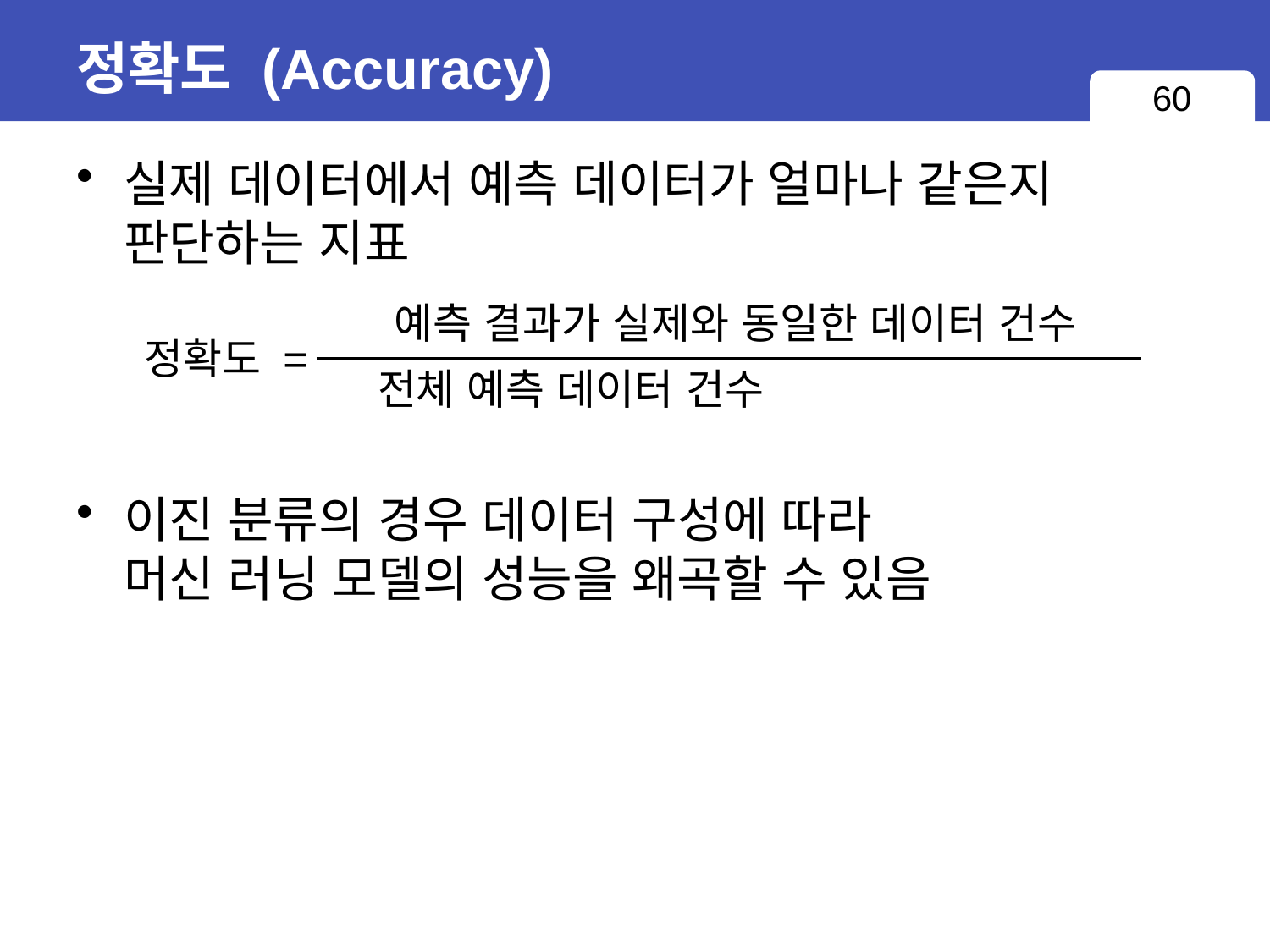

# 정확도 (Accuracy)
60
실제 데이터에서 예측 데이터가 얼마나 같은지
판단하는 지표

이진 분류의 경우 데이터 구성에 따라
머신 러닝 모델의 성능을 왜곡할 수 있음
예측 결과가 실제와 동일한 데이터 건수
정확도 =
전체 예측 데이터 건수